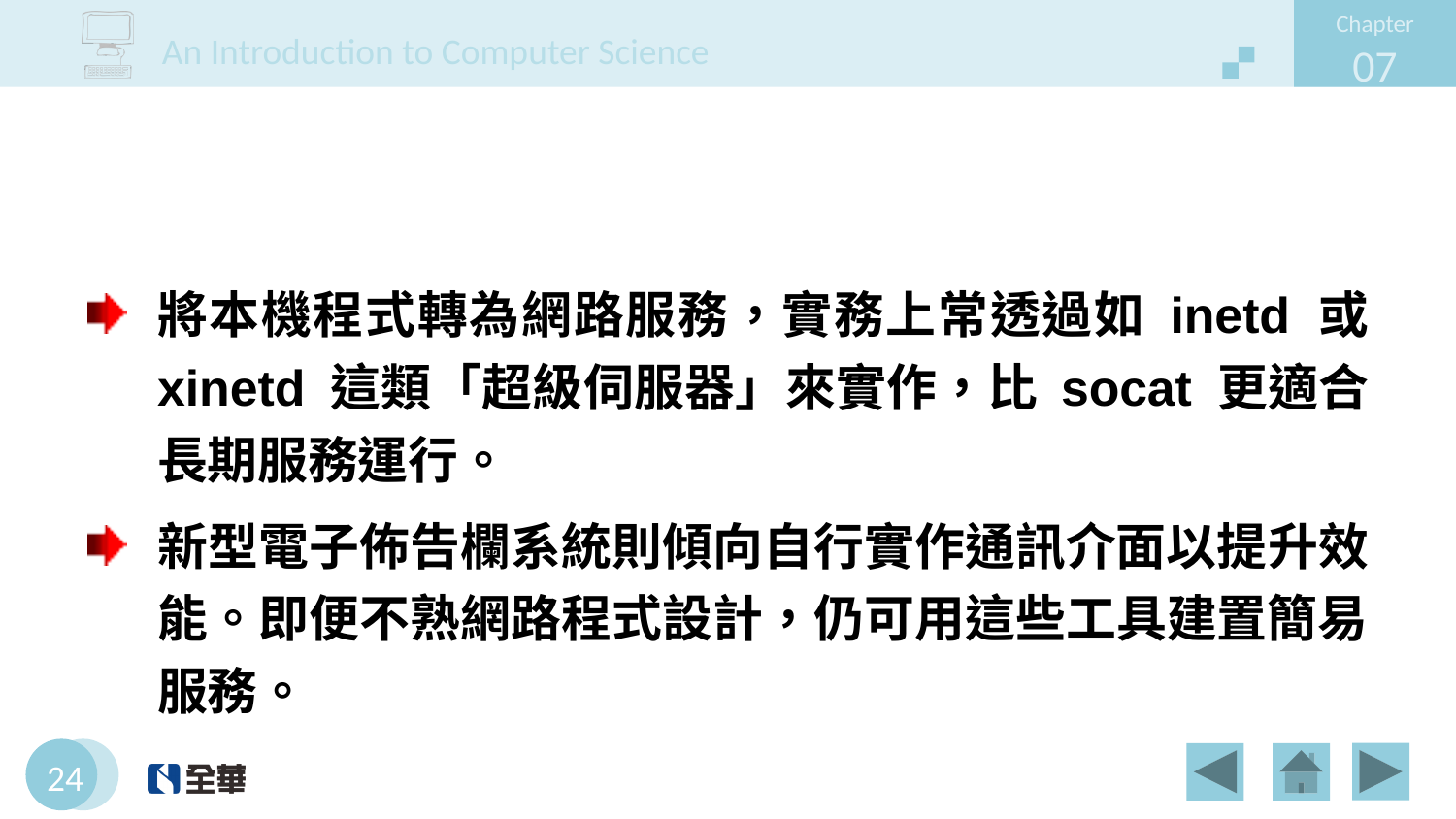

#
將本機程式轉為網路服務，實務上常透過如 inetd 或 xinetd 這類「超級伺服器」來實作，比 socat 更適合長期服務運行。
新型電子佈告欄系統則傾向自行實作通訊介面以提升效能。即便不熟網路程式設計，仍可用這些工具建置簡易服務。